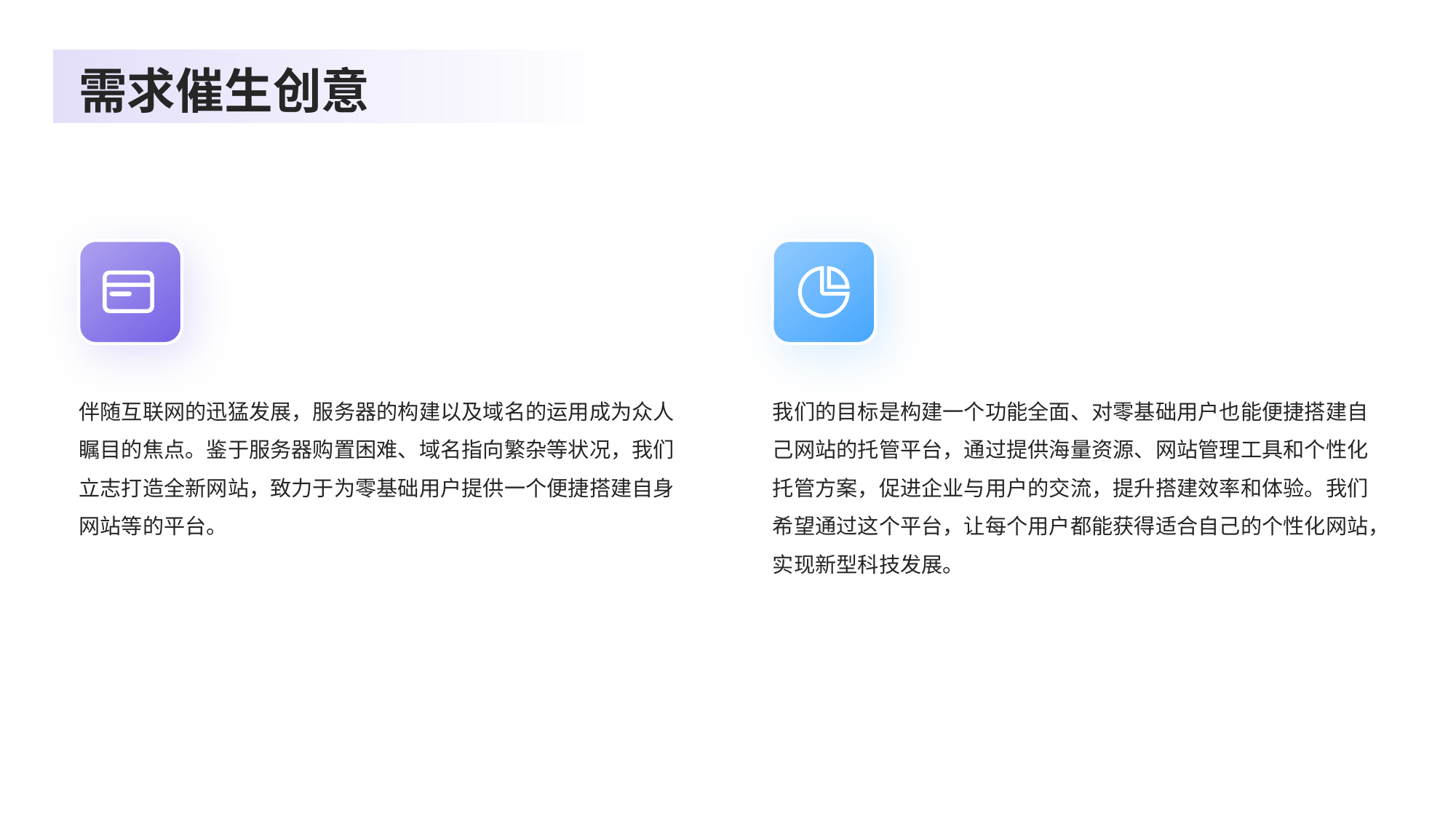

需求催生创意

伴随互联网的迅猛发展，服务器的构建以及域名的运用成为众人瞩目的焦点。鉴于服务器购置困难、域名指向繁杂等状况，我们立志打造全新网站，致力于为零基础用户提供一个便捷搭建自身网站等的平台。
我们的目标是构建一个功能全面、对零基础用户也能便捷搭建自己网站的托管平台，通过提供海量资源、网站管理工具和个性化托管方案，促进企业与用户的交流，提升搭建效率和体验。我们希望通过这个平台，让每个用户都能获得适合自己的个性化网站，实现新型科技发展。